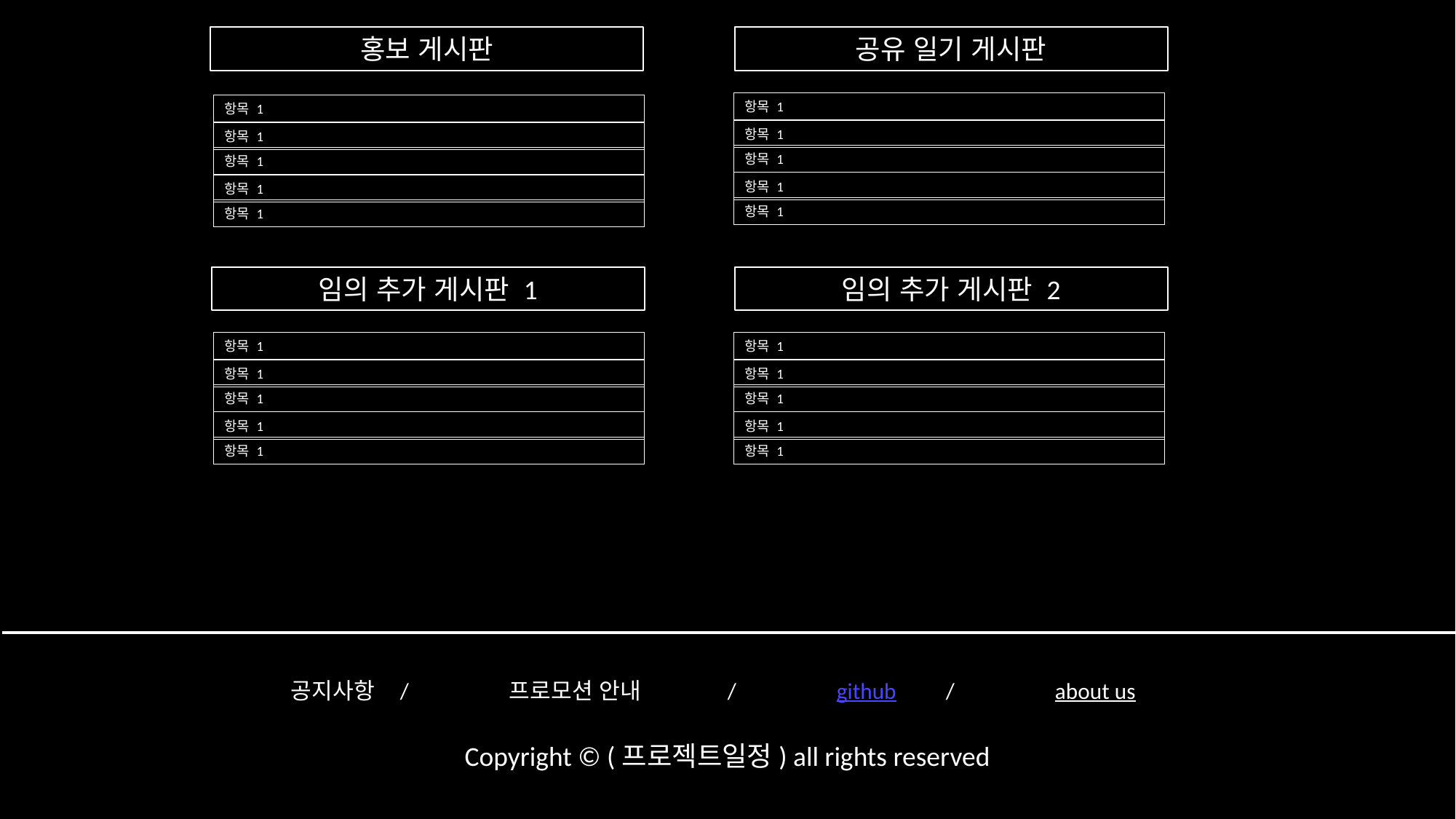

공유 일기 게시판
홍보 게시판
항목 1
항목 1
항목 1
항목 1
항목 1
항목 1
항목 1
항목 1
항목 1
항목 1
임의 추가 게시판 1
임의 추가 게시판 2
항목 1
항목 1
항목 1
항목 1
항목 1
항목 1
항목 1
항목 1
항목 1
항목 1
	공지사항	/ 	프로모션 안내	/	github	/	about us
Copyright © (프로젝트일정) all rights reserved